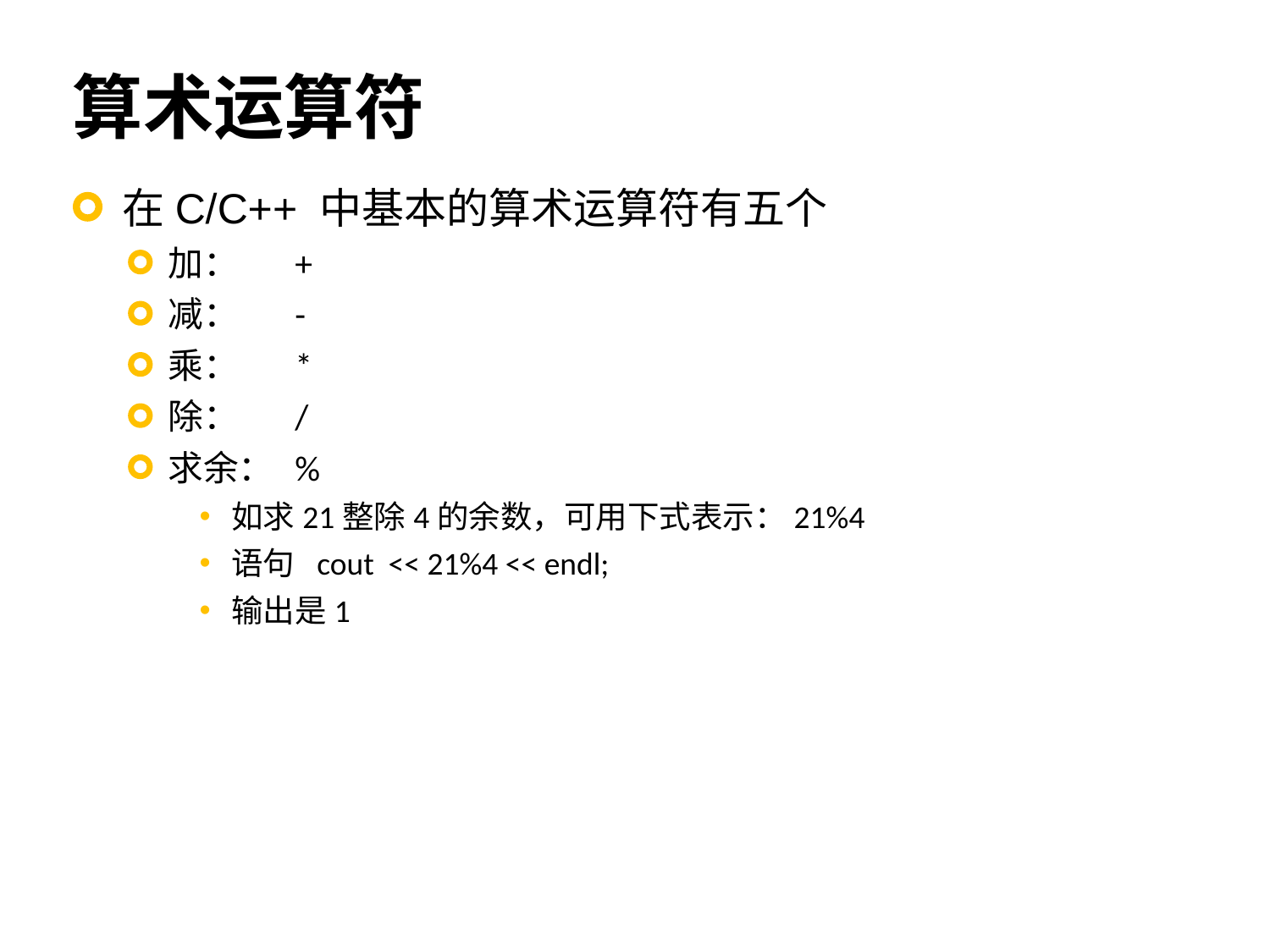

# 算术运算符
在C/C++ 中基本的算术运算符有五个
加：	+
减：	-
乘：	*
除：	/
求余： 	%
如求21整除4的余数，可用下式表示：21%4
语句  cout  << 21%4 << endl;
输出是1